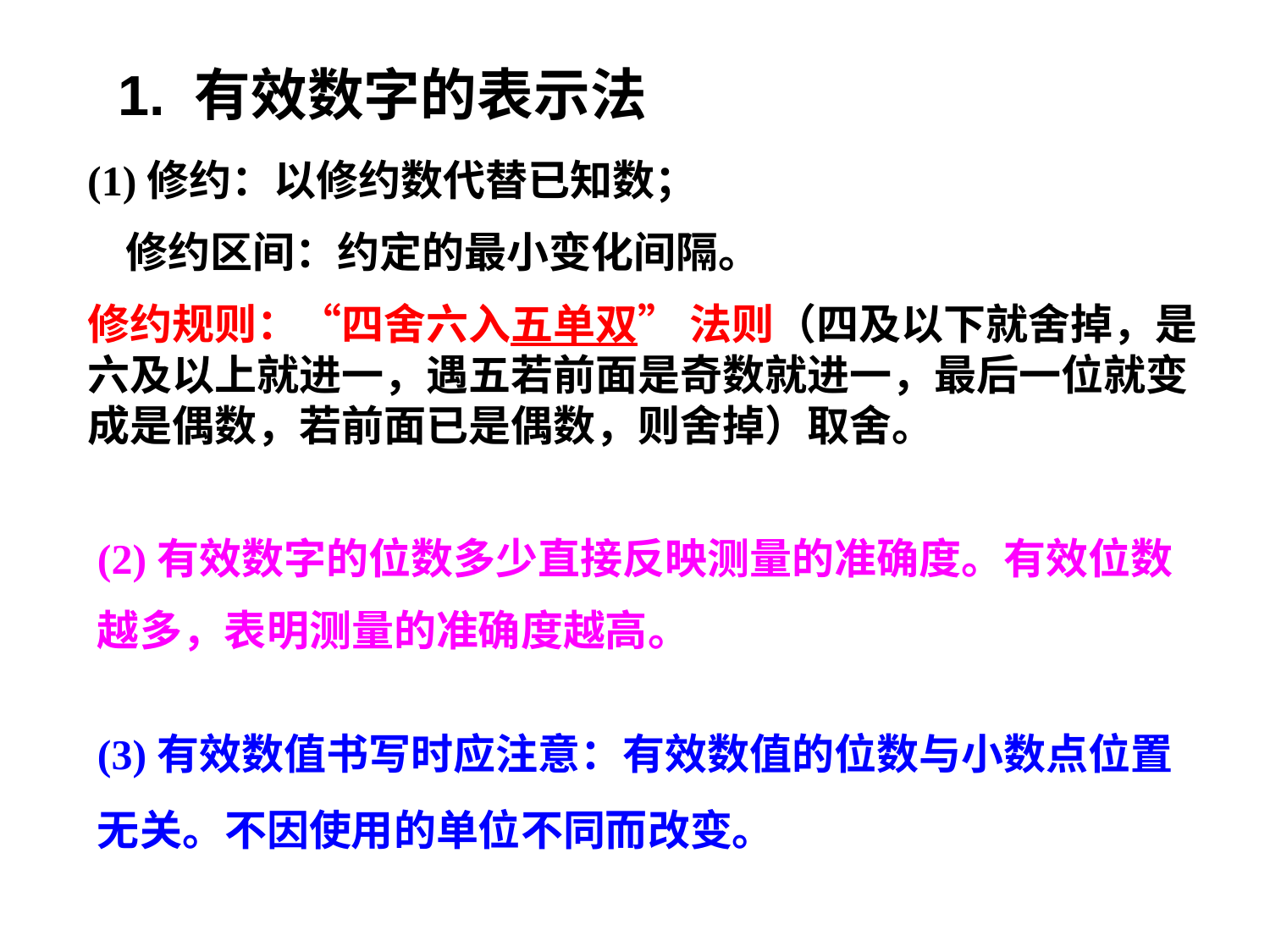

1. 有效数字的表示法
(1)修约：以修约数代替已知数；
   修约区间：约定的最小变化间隔。
修约规则：“四舍六入五单双” 法则（四及以下就舍掉，是六及以上就进一，遇五若前面是奇数就进一，最后一位就变成是偶数，若前面已是偶数，则舍掉）取舍。
(2)有效数字的位数多少直接反映测量的准确度。有效位数
越多，表明测量的准确度越高。
(3)有效数值书写时应注意：有效数值的位数与小数点位置无关。不因使用的单位不同而改变。